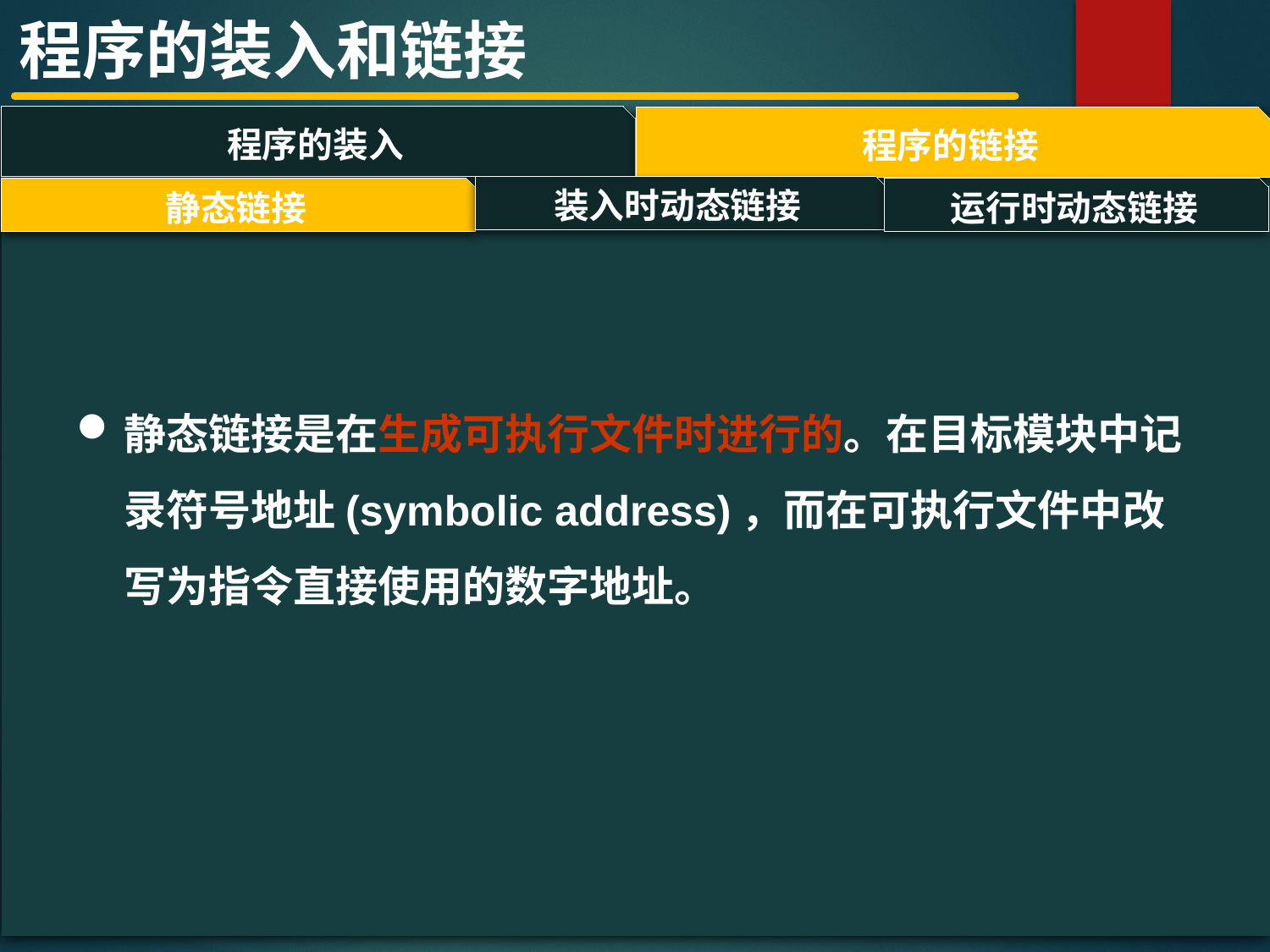

程序的装入和链接
程序的装入
程序的链接
#
装入时动态链接
运行时动态链接
静态链接

静态链接是在生成可执行文件时进行的。在目标模块中记录符号地址(symbolic address)，而在可执行文件中改写为指令直接使用的数字地址。